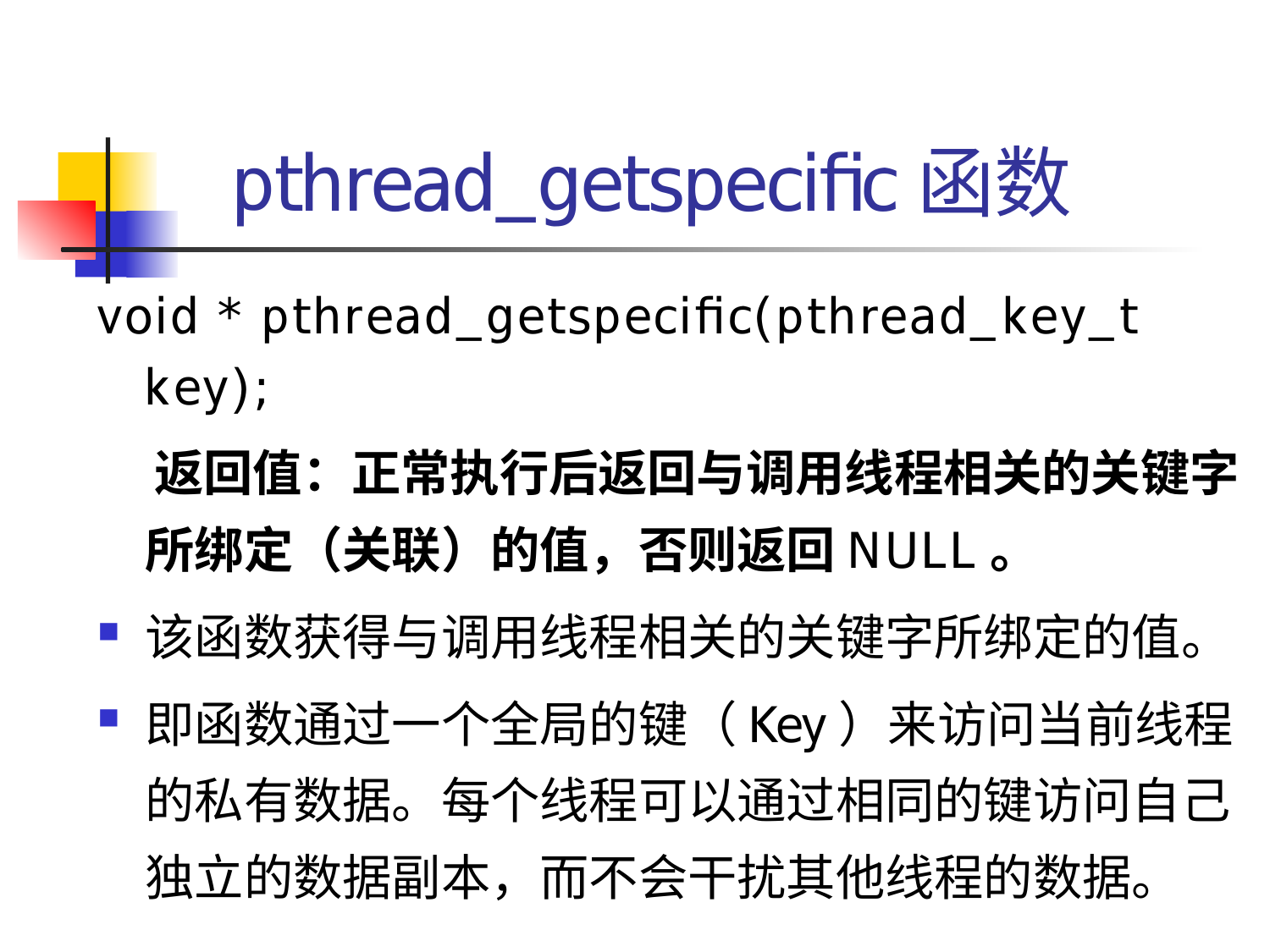

# pthread_getspecific函数
void * pthread_getspecific(pthread_key_t key);
    返回值：正常执行后返回与调用线程相关的关键字所绑定（关联）的值，否则返回NULL。
该函数获得与调用线程相关的关键字所绑定的值。
即函数通过一个全局的键（Key）来访问当前线程的私有数据。每个线程可以通过相同的键访问自己独立的数据副本，而不会干扰其他线程的数据。